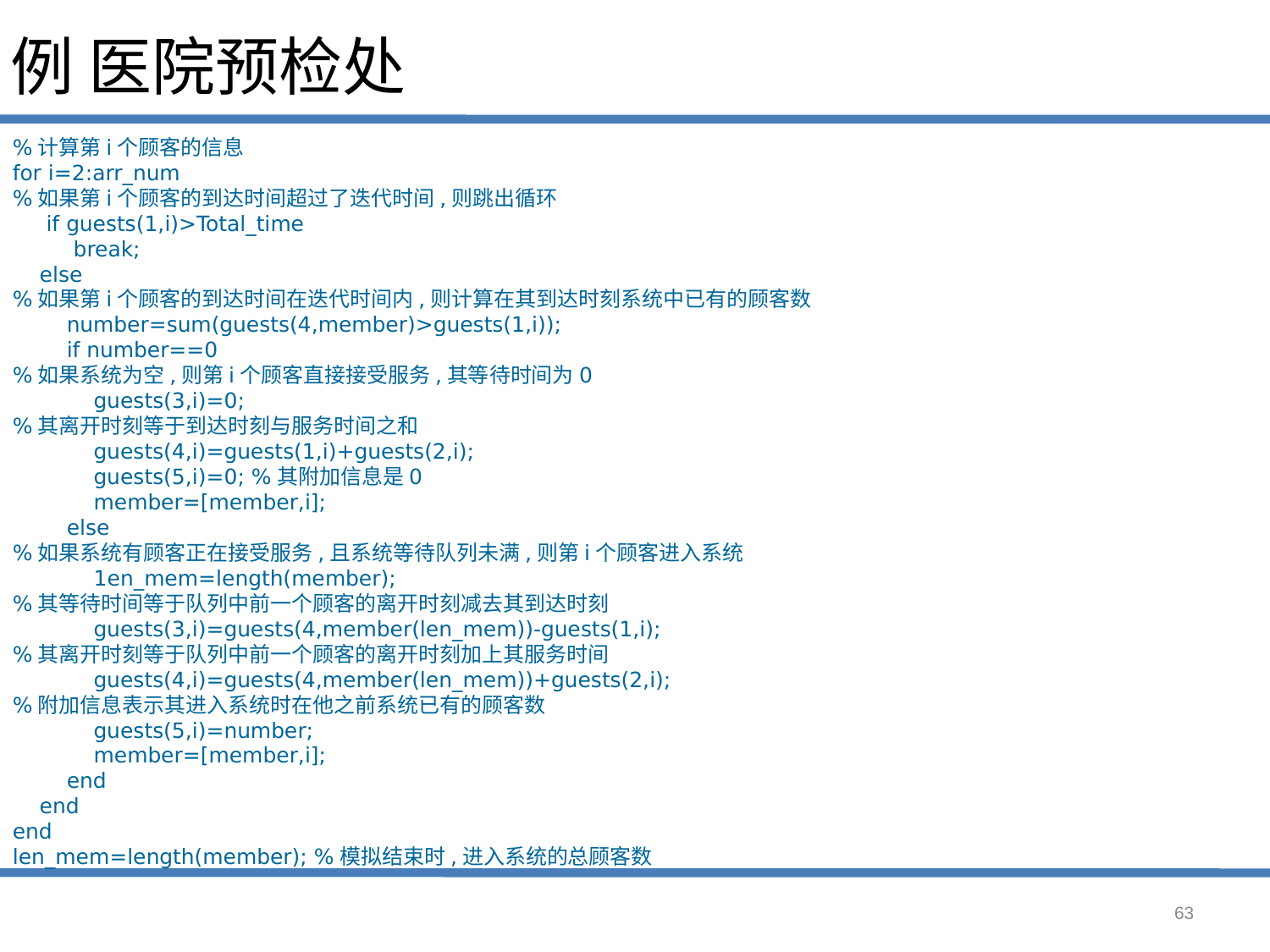

# 例 医院预检处
%计算第i个顾客的信息
for i=2:arr_num
%如果第i个顾客的到达时间超过了迭代时间,则跳出循环
     if guests(1,i)>Total_time
         break;
    else
%如果第i个顾客的到达时间在迭代时间内,则计算在其到达时刻系统中已有的顾客数
        number=sum(guests(4,member)>guests(1,i));
        if number==0
%如果系统为空,则第i个顾客直接接受服务,其等待时间为0
            guests(3,i)=0;
%其离开时刻等于到达时刻与服务时间之和
            guests(4,i)=guests(1,i)+guests(2,i);
            guests(5,i)=0; %其附加信息是0
            member=[member,i];
        else
%如果系统有顾客正在接受服务,且系统等待队列未满,则第i个顾客进入系统
            1en_mem=length(member);
%其等待时间等于队列中前一个顾客的离开时刻减去其到达时刻
            guests(3,i)=guests(4,member(len_mem))-guests(1,i);
%其离开时刻等于队列中前一个顾客的离开时刻加上其服务时间
            guests(4,i)=guests(4,member(len_mem))+guests(2,i);
%附加信息表示其进入系统时在他之前系统已有的顾客数
            guests(5,i)=number;
            member=[member,i];
        end
    end
end
len_mem=length(member); %模拟结束时,进入系统的总顾客数
63